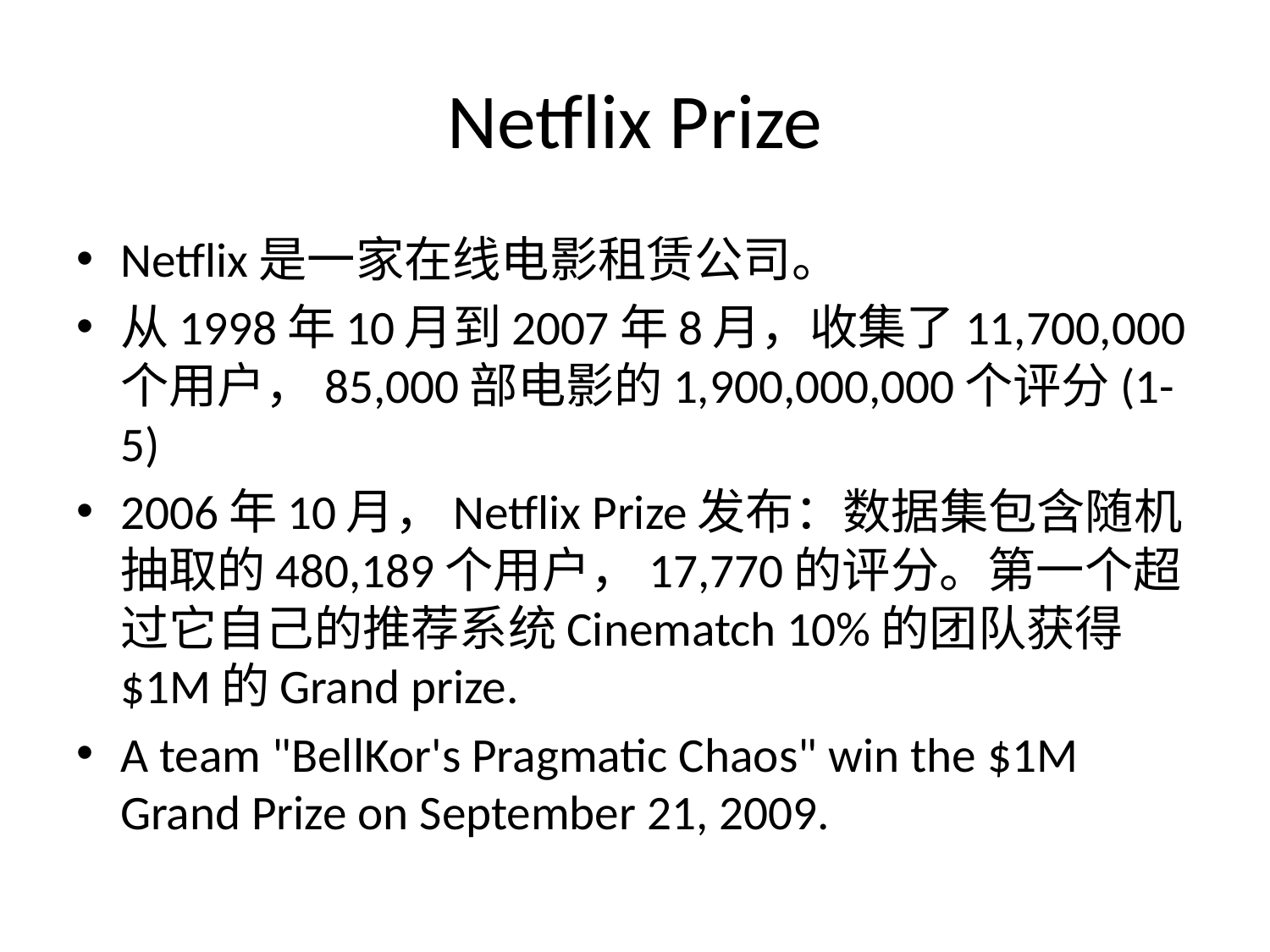

# Netflix Prize
Netflix是一家在线电影租赁公司。
从1998年10月到2007年8月，收集了11,700,000个用户，85,000部电影的1,900,000,000个评分(1-5)
2006年10月，Netflix Prize发布：数据集包含随机抽取的480,189个用户，17,770的评分。第一个超过它自己的推荐系统Cinematch 10%的团队获得$1M的Grand prize.
A team "BellKor's Pragmatic Chaos" win the $1M Grand Prize on September 21, 2009.